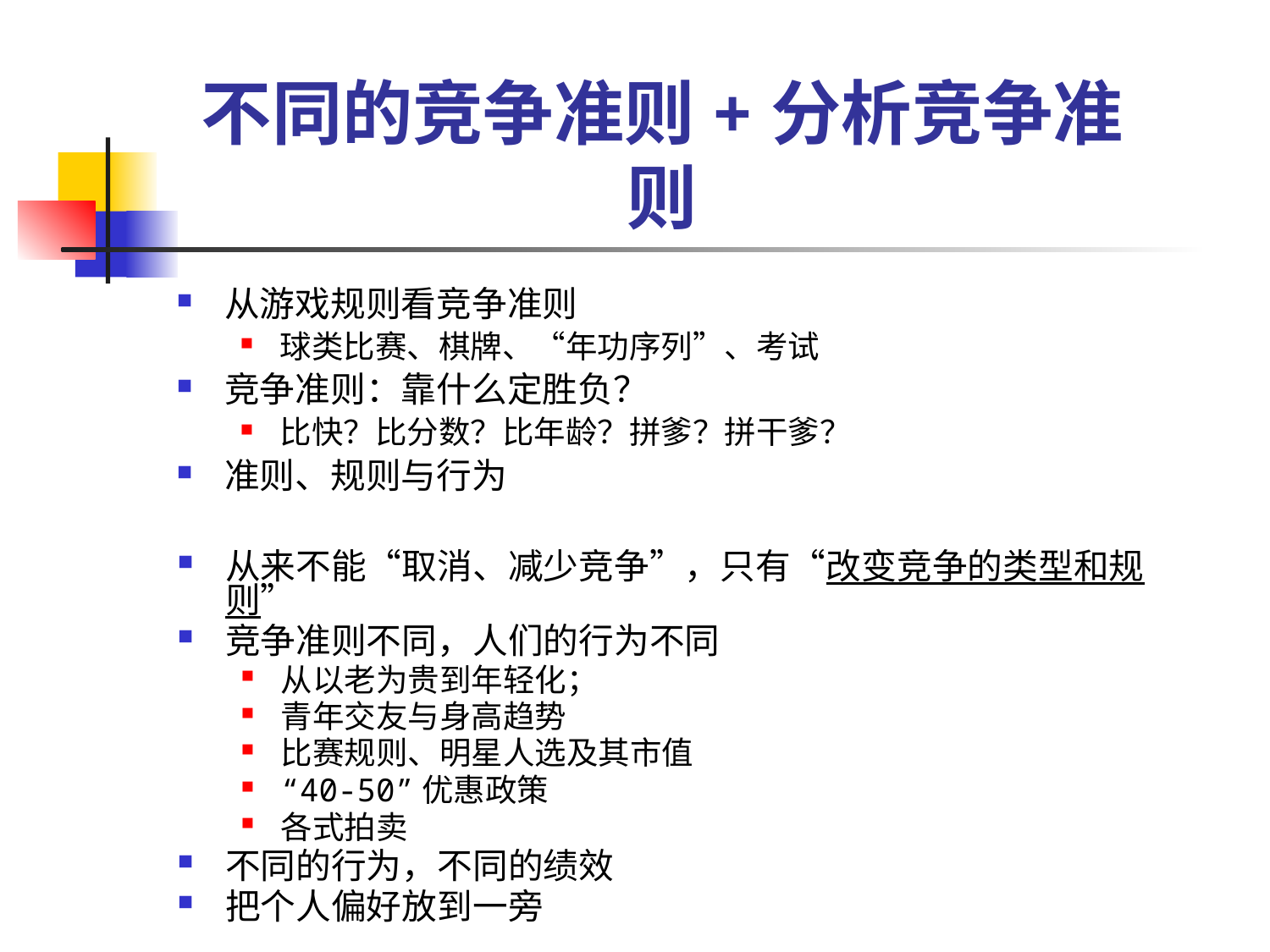

# 不同的竞争准则+分析竞争准则
从游戏规则看竞争准则
球类比赛、棋牌、“年功序列”、考试
竞争准则：靠什么定胜负？
比快？比分数？比年龄？拼爹？拼干爹？
准则、规则与行为
从来不能“取消、减少竞争”，只有“改变竞争的类型和规则”
竞争准则不同，人们的行为不同
从以老为贵到年轻化；
青年交友与身高趋势
比赛规则、明星人选及其市值
“40-50”优惠政策
各式拍卖
不同的行为，不同的绩效
把个人偏好放到一旁